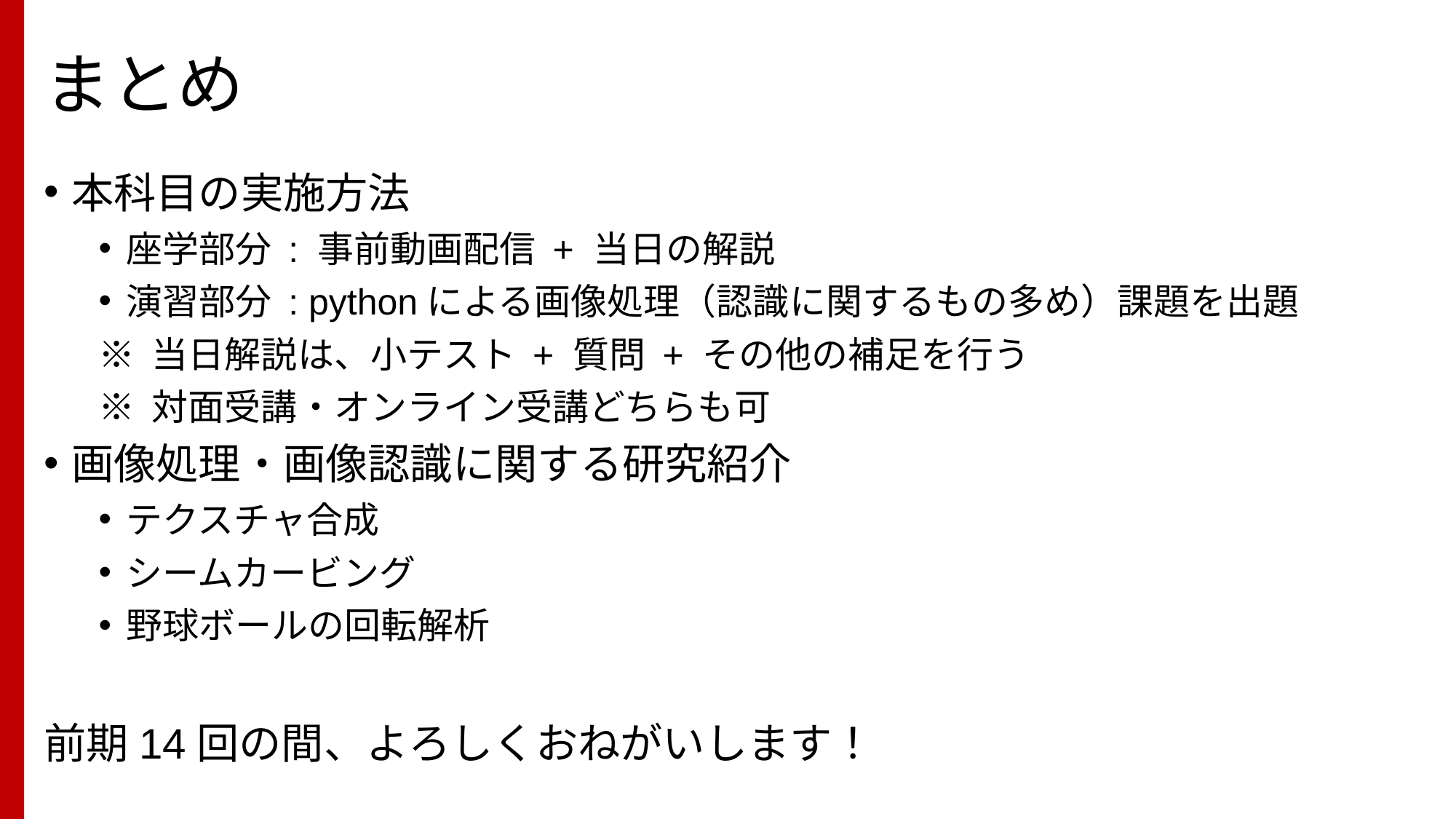

# まとめ
本科目の実施方法
座学部分 : 事前動画配信 + 当日の解説
演習部分 : pythonによる画像処理（認識に関するもの多め）課題を出題
※ 当日解説は、小テスト + 質問 + その他の補足を行う
※ 対面受講・オンライン受講どちらも可
画像処理・画像認識に関する研究紹介
テクスチャ合成
シームカービング
野球ボールの回転解析

前期14回の間、よろしくおねがいします！